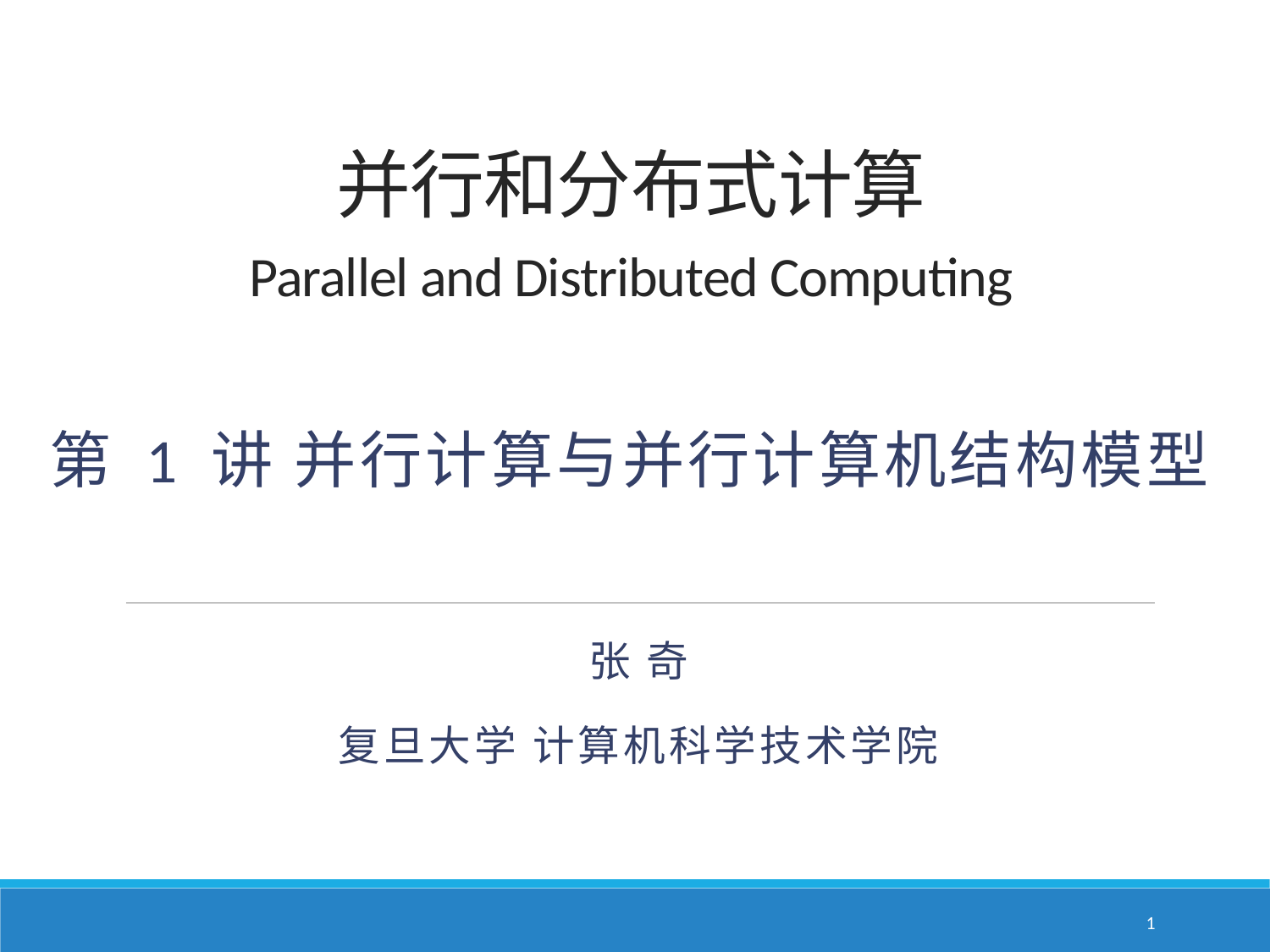

# 并行和分布式计算 Parallel and Distributed Computing 第 1 讲 并行计算与并行计算机结构模型
张 奇
复旦大学 计算机科学技术学院

1